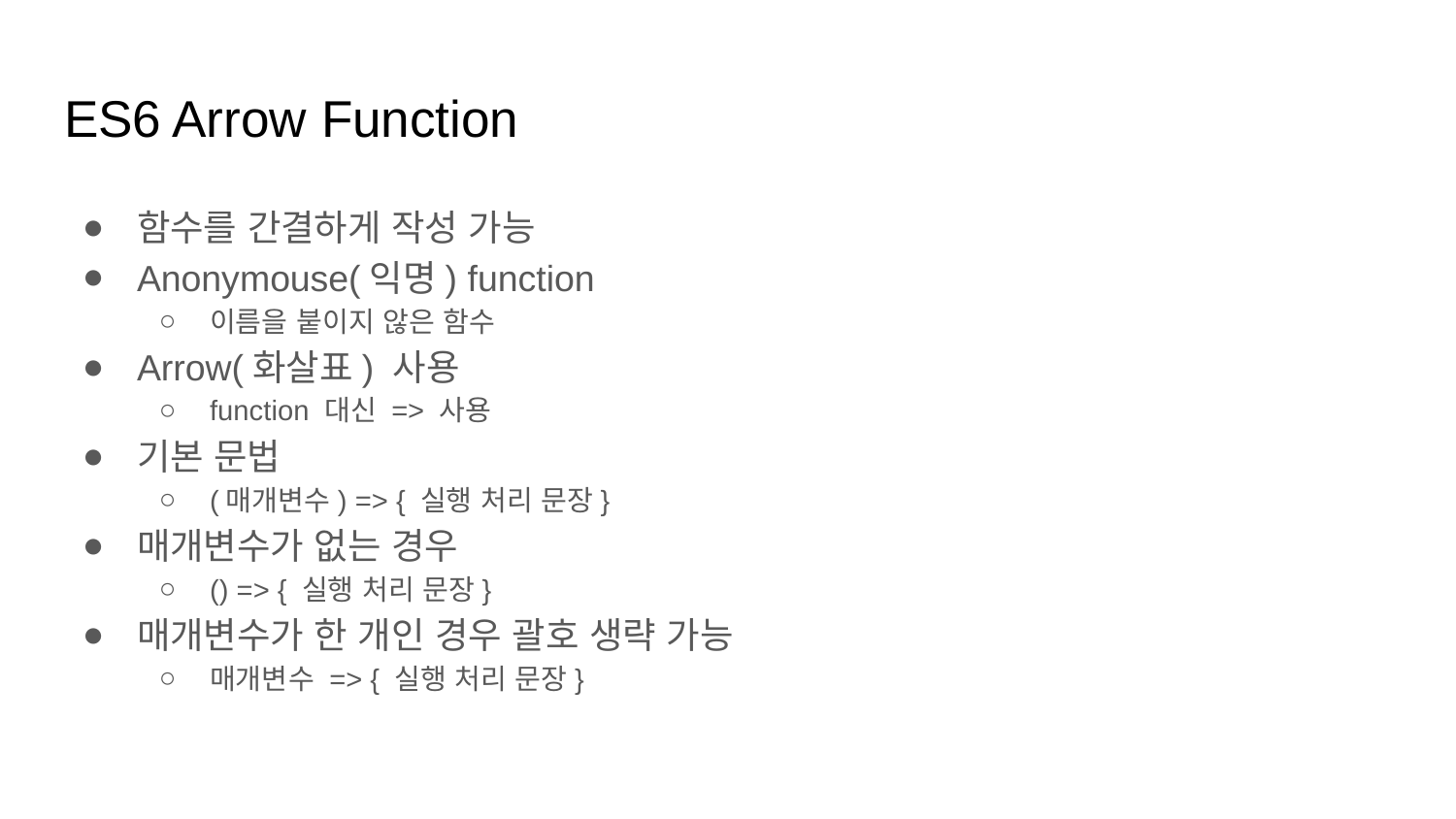

# ES6 Arrow Function
함수를 간결하게 작성 가능
Anonymouse(익명) function
이름을 붙이지 않은 함수
Arrow(화살표) 사용
function 대신 => 사용
기본 문법
(매개변수) => { 실행 처리 문장}
매개변수가 없는 경우
() => { 실행 처리 문장}
매개변수가 한 개인 경우 괄호 생략 가능
매개변수 => { 실행 처리 문장}